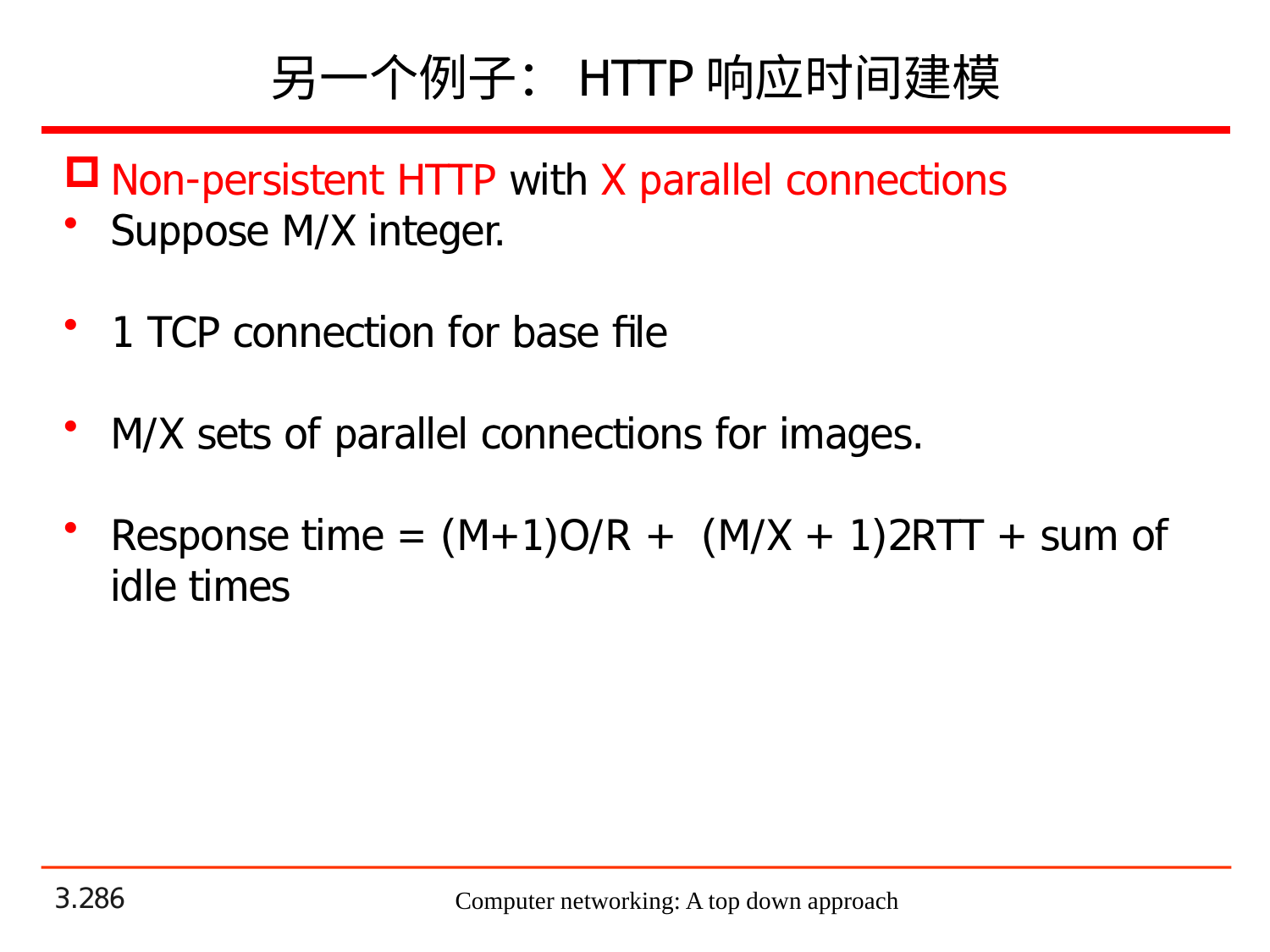

# 另一个例子：HTTP响应时间建模
Non-persistent HTTP with X parallel connections
Suppose M/X integer.

1 TCP connection for base file

M/X sets of parallel connections for images.

Response time = (M+1)O/R +  (M/X + 1)2RTT + sum of idle times
Computer networking: A top down approach